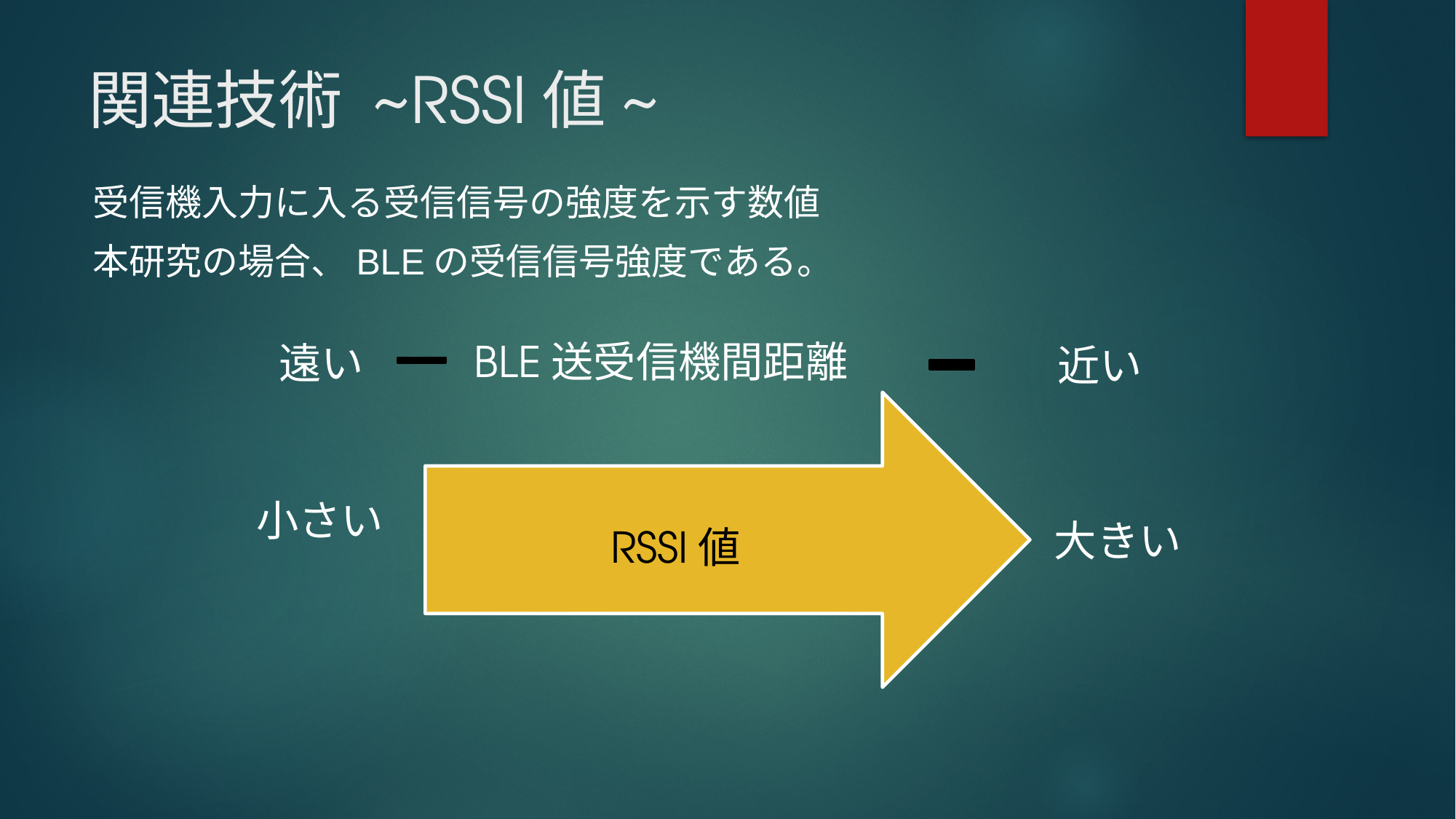

# 関連技術 ~RSSI値~
受信機入力に入る受信信号の強度を示す数値
本研究の場合、BLEの受信信号強度である。

BLE送受信機間距離
遠い
近い

小さい
大きい
RSSI値